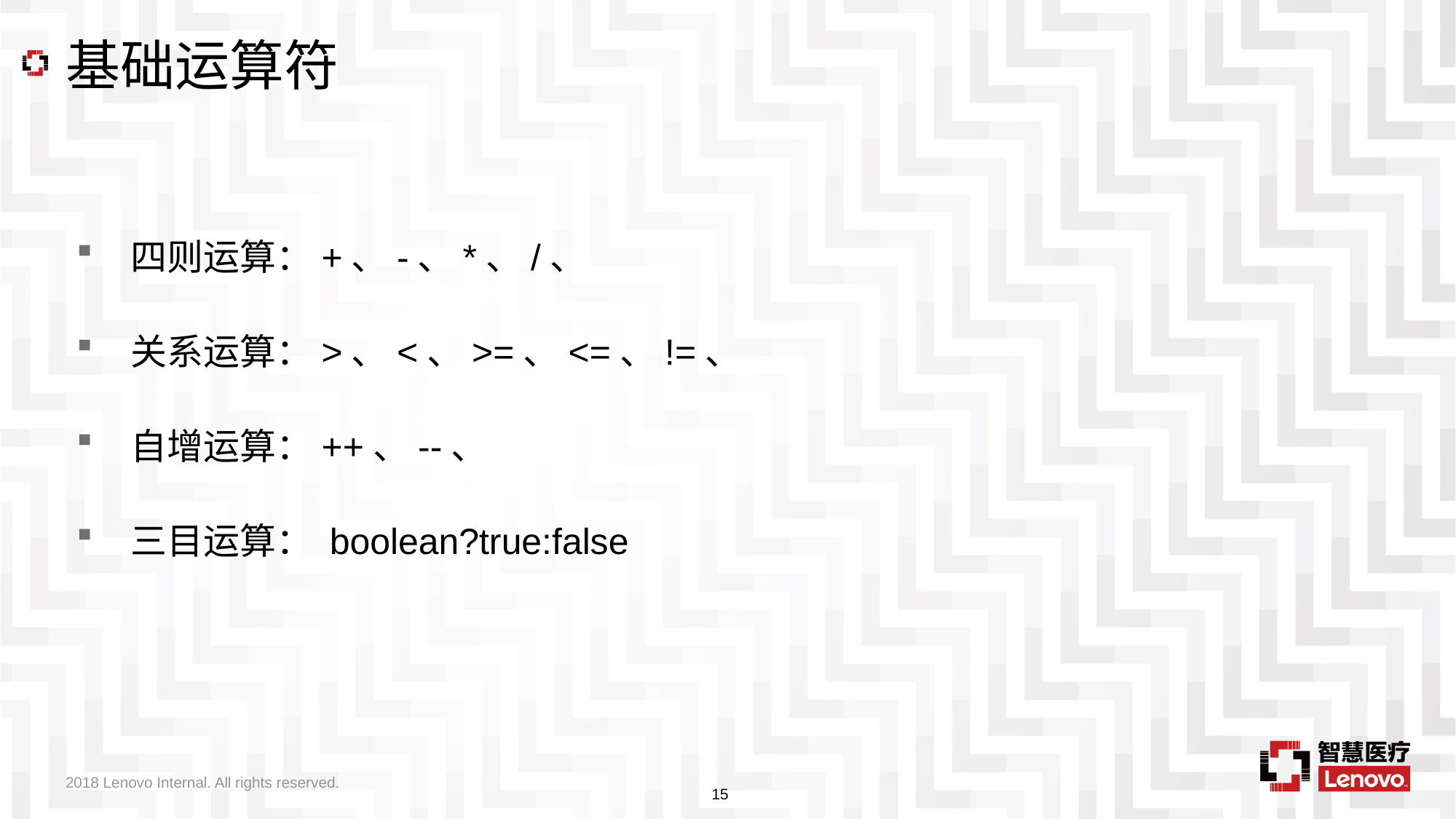

# 基础运算符
四则运算：+、-、*、/、
关系运算：>、<、>=、<=、!=、
自增运算：++、--、
三目运算： boolean?true:false

2018 Lenovo Internal. All rights reserved.